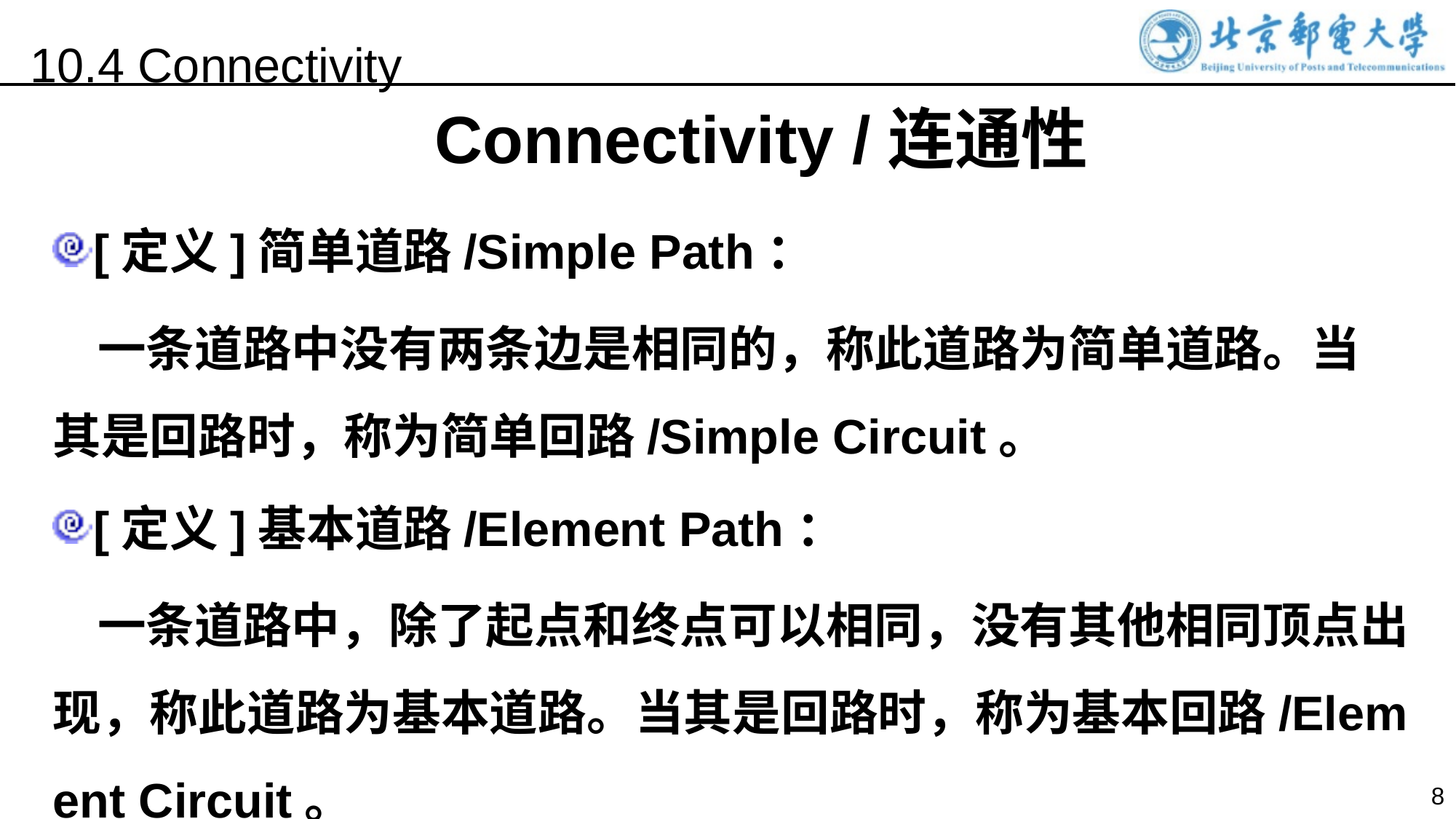

10.4 Connectivity

Connectivity /连通性
[定义]简单道路/Simple Path：
   一条道路中没有两条边是相同的，称此道路为简单道路。当其是回路时，称为简单回路/Simple Circuit。
[定义]基本道路/Element Path：
   一条道路中，除了起点和终点可以相同，没有其他相同顶点出现，称此道路为基本道路。当其是回路时，称为基本回路/Element Circuit。